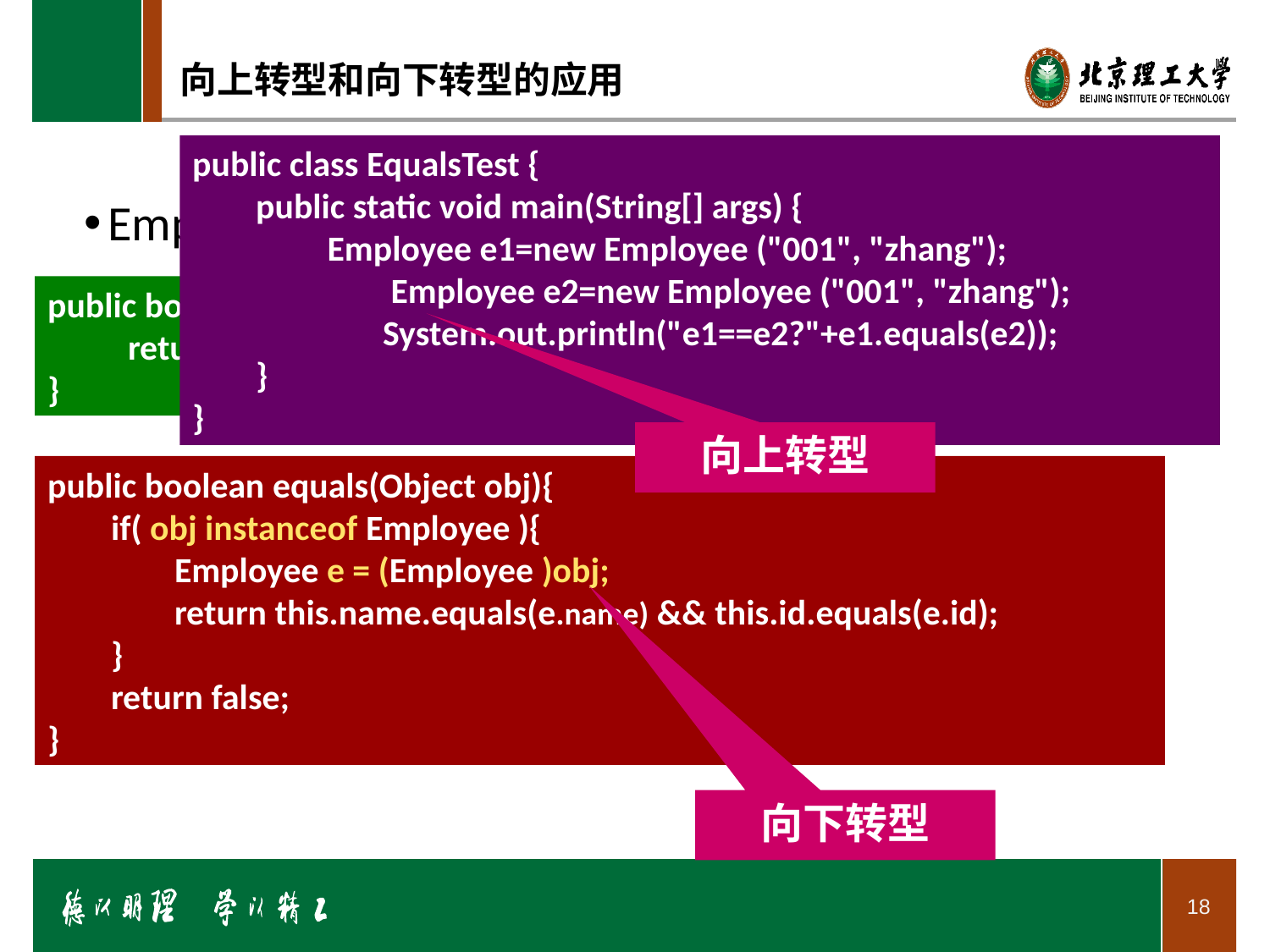

# 向上转型和向下转型的应用
public class EqualsTest {
public static void main(String[] args) {
 Employee e1=new Employee ("001", "zhang");
	 Employee e2=new Employee ("001", "zhang");
	System.out.println("e1==e2?"+e1.equals(e2));
}
}
Employee类对象相等的条件是Id和name都相同。
public boolean equals(Object obj) {
          return (this == obj);
}
向上转型
public boolean equals(Object obj){
if( obj instanceof Employee ){
Employee e = (Employee )obj;
return this.name.equals(e.name) && this.id.equals(e.id);
}
return false;
}
向下转型